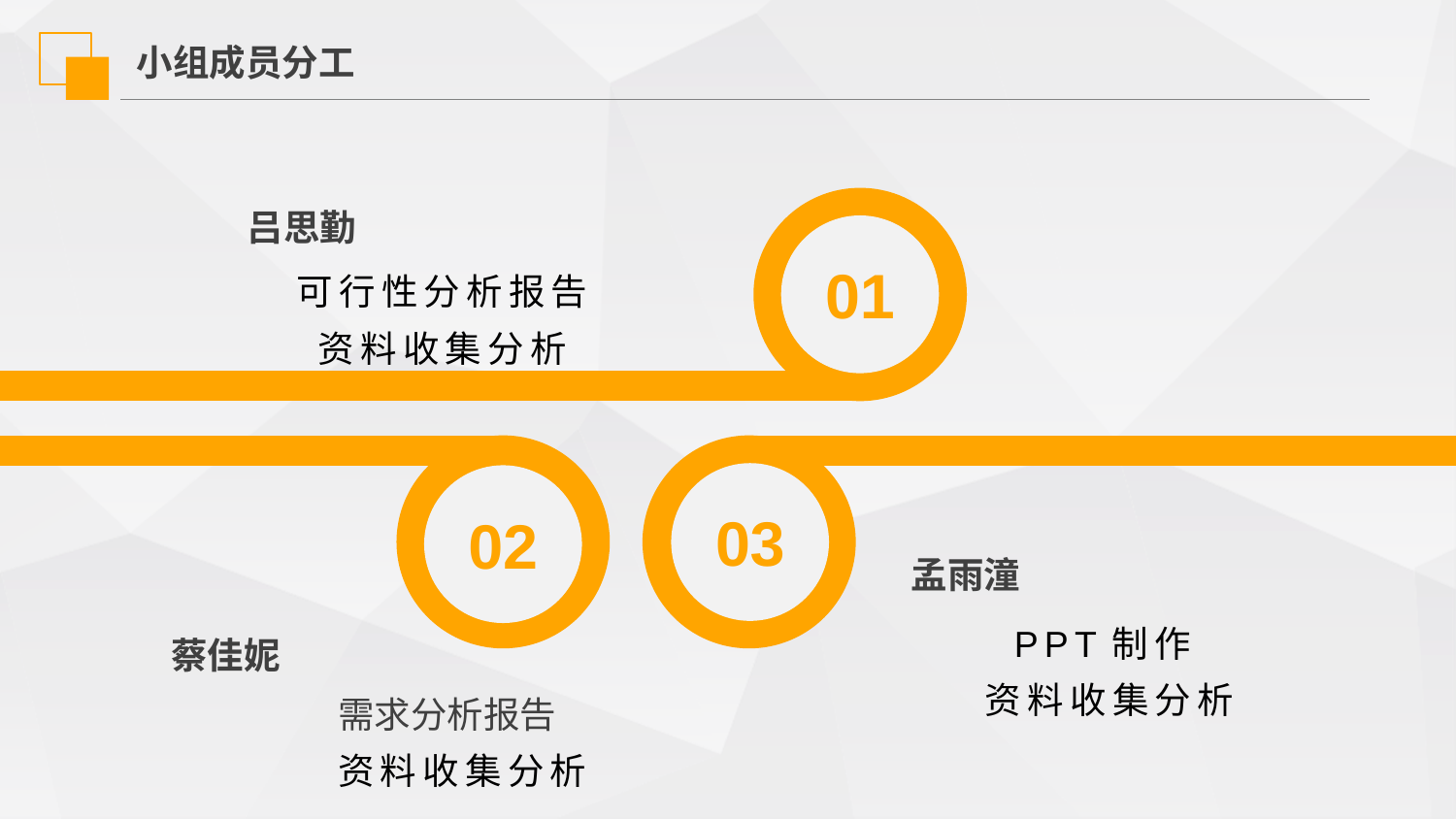

小组成员分工

01
吕思勤
可行性分析报告
资料收集分析

02

03
孟雨潼
PPT制作
资料收集分析
蔡佳妮
需求分析报告
资料收集分析